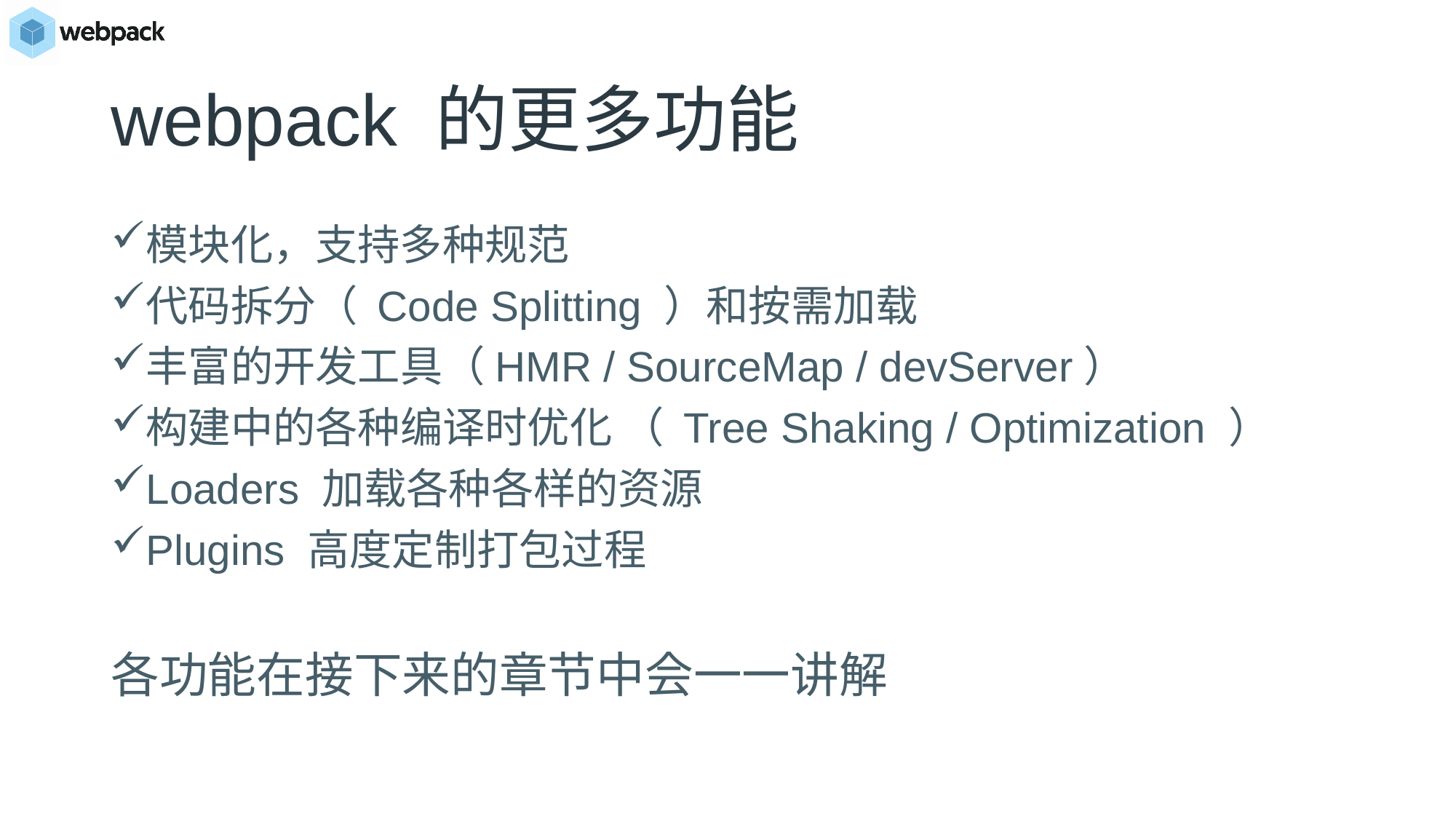

# webpack 的更多功能
模块化，支持多种规范
代码拆分（ Code Splitting ）和按需加载
丰富的开发工具（HMR / SourceMap / devServer）
构建中的各种编译时优化 （ Tree Shaking / Optimization ）
Loaders 加载各种各样的资源
Plugins 高度定制打包过程

各功能在接下来的章节中会一一讲解